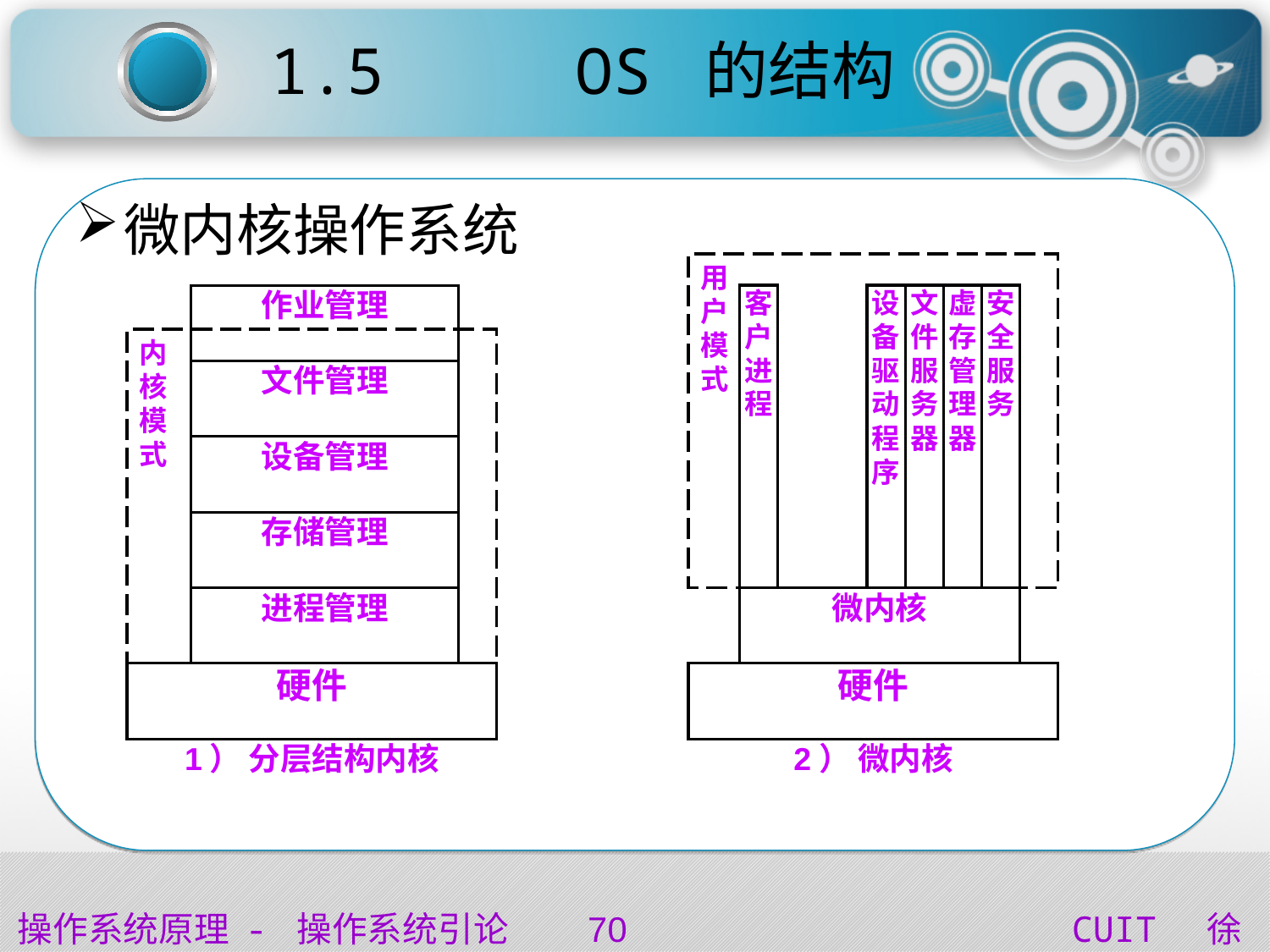

# 1.5     OS 的结构
微内核操作系统
用
户
模
式
作业管理
客户进程
设备驱动程序
文件服务器
虚存管理器
安全服务
内
核
模
式
文件管理
设备管理
存储管理
进程管理
微内核
硬件
硬件
1） 分层结构内核
2） 微内核